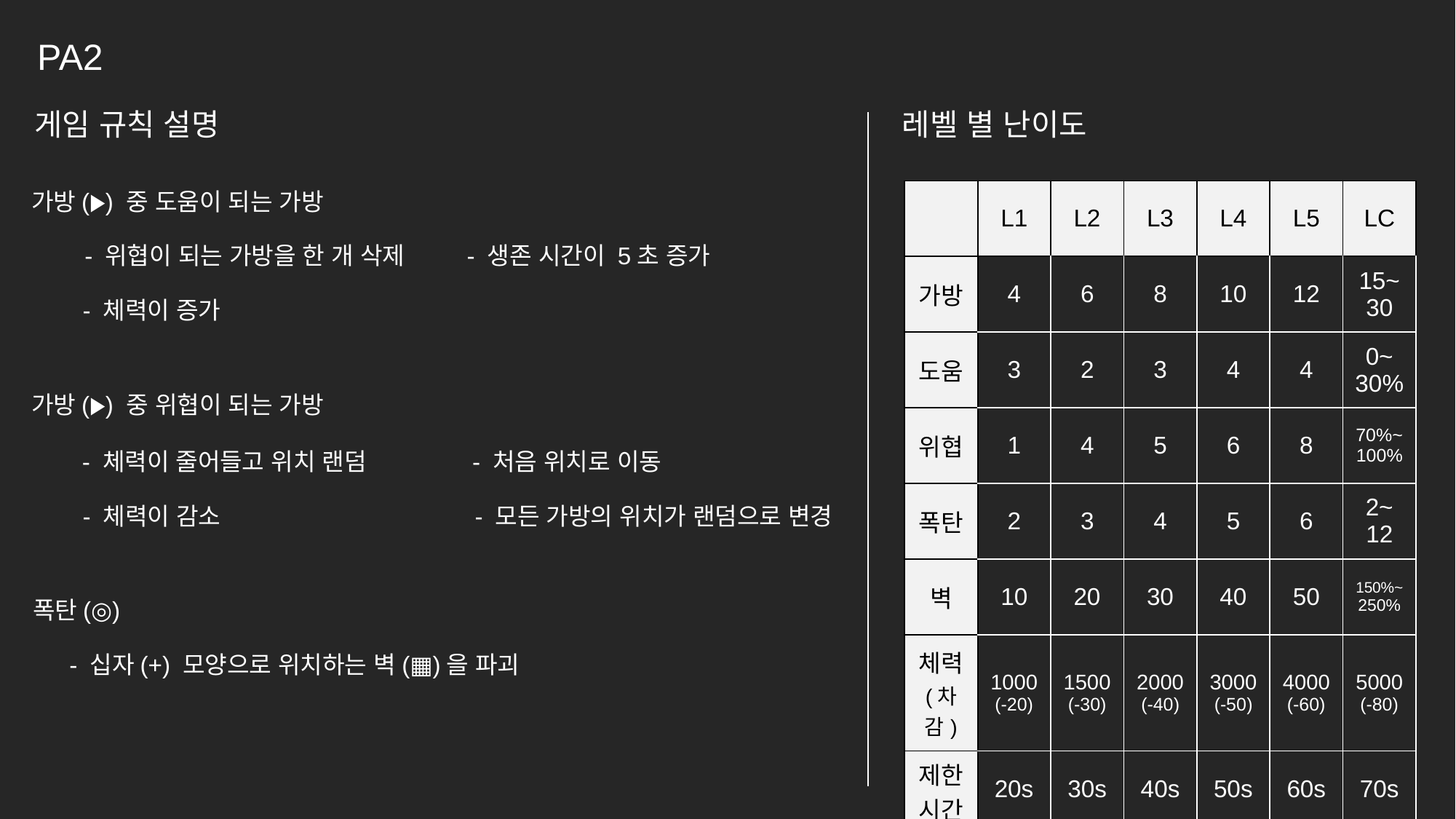

PA2
게임 규칙 설명
레벨 별 난이도
가방(▶) 중 도움이 되는 가방
|  | L1 | L2 | L3 | L4 | L5 | LC |
| --- | --- | --- | --- | --- | --- | --- |
| 가방 | 4 | 6 | 8 | 10 | 12 | 15~ 30 |
| 도움 | 3 | 2 | 3 | 4 | 4 | 0~ 30% |
| 위협 | 1 | 4 | 5 | 6 | 8 | 70%~ 100% |
| 폭탄 | 2 | 3 | 4 | 5 | 6 | 2~ 12 |
| 벽 | 10 | 20 | 30 | 40 | 50 | 150%~250% |
| 체력 (차감) | 1000 (-20) | 1500 (-30) | 2000 (-40) | 3000 (-50) | 4000 (-60) | 5000 (-80) |
| 제한시간 | 20s | 30s | 40s | 50s | 60s | 70s |
- 위협이 되는 가방을 한 개 삭제
- 생존 시간이 5초 증가
- 체력이 증가
가방(▶) 중 위협이 되는 가방
- 체력이 줄어들고 위치 랜덤
- 처음 위치로 이동
- 체력이 감소
- 모든 가방의 위치가 랜덤으로 변경
폭탄(◎)
- 십자(+) 모양으로 위치하는 벽(▦)을 파괴